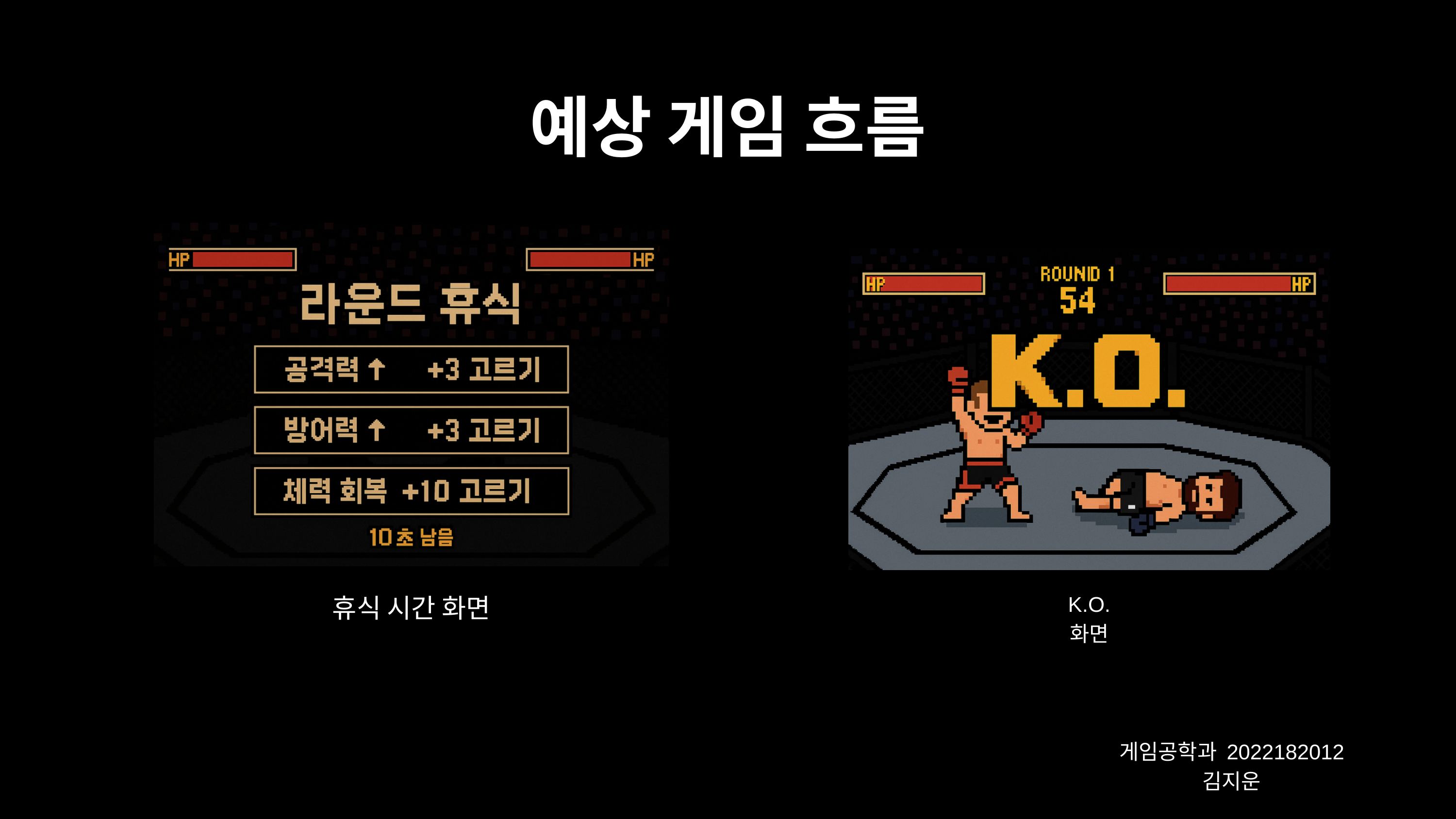

예상 게임 흐름

휴식 시간 화면
K.O. 화면
게임공학과 2022182012 김지운